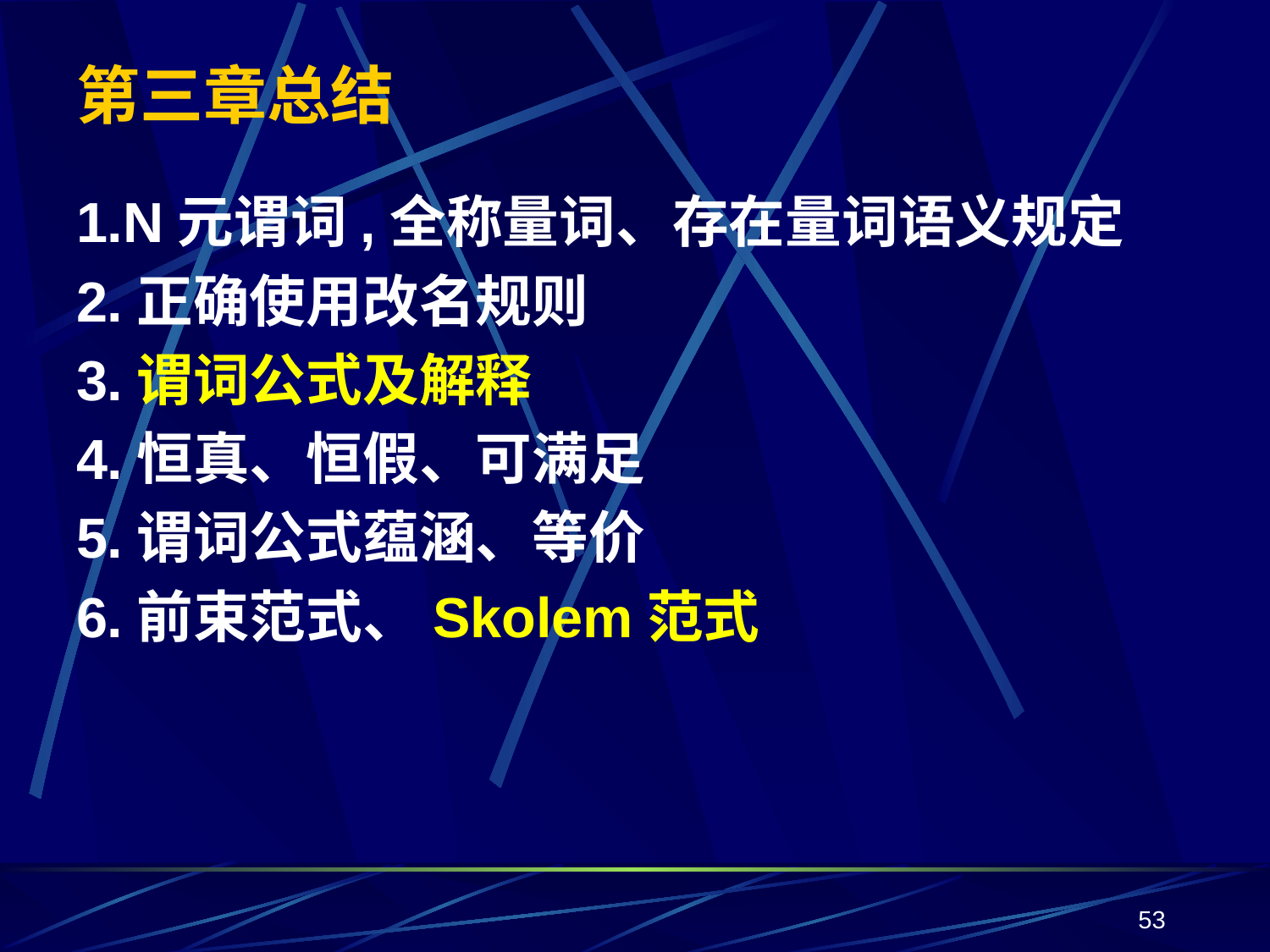

# 第三章总结
1.N元谓词,全称量词、存在量词语义规定
2.正确使用改名规则
3.谓词公式及解释
4.恒真、恒假、可满足
5.谓词公式蕴涵、等价
6.前束范式、Skolem范式

53